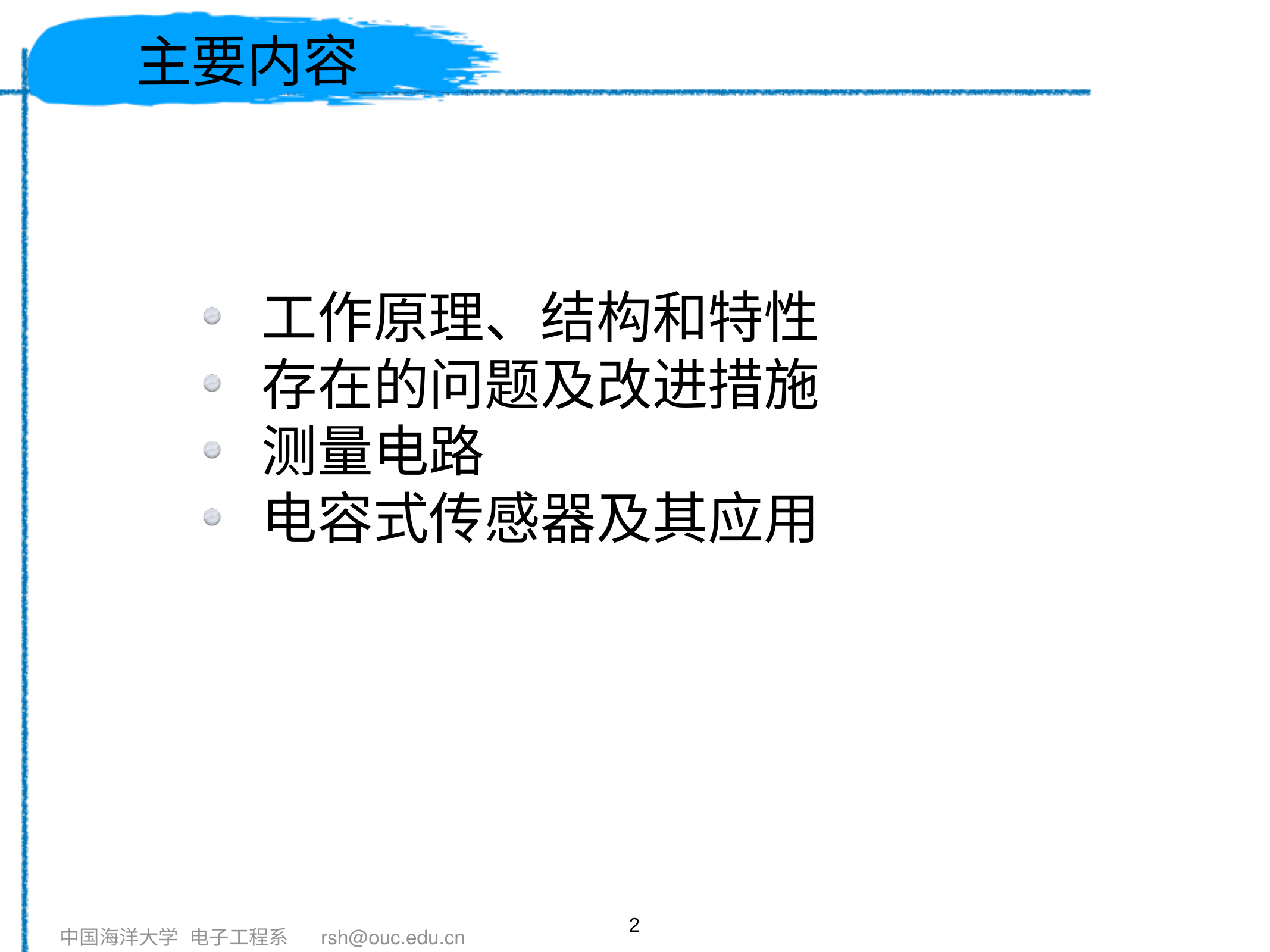

# 主要内容
工作原理、结构和特性
存在的问题及改进措施
测量电路
电容式传感器及其应用
2